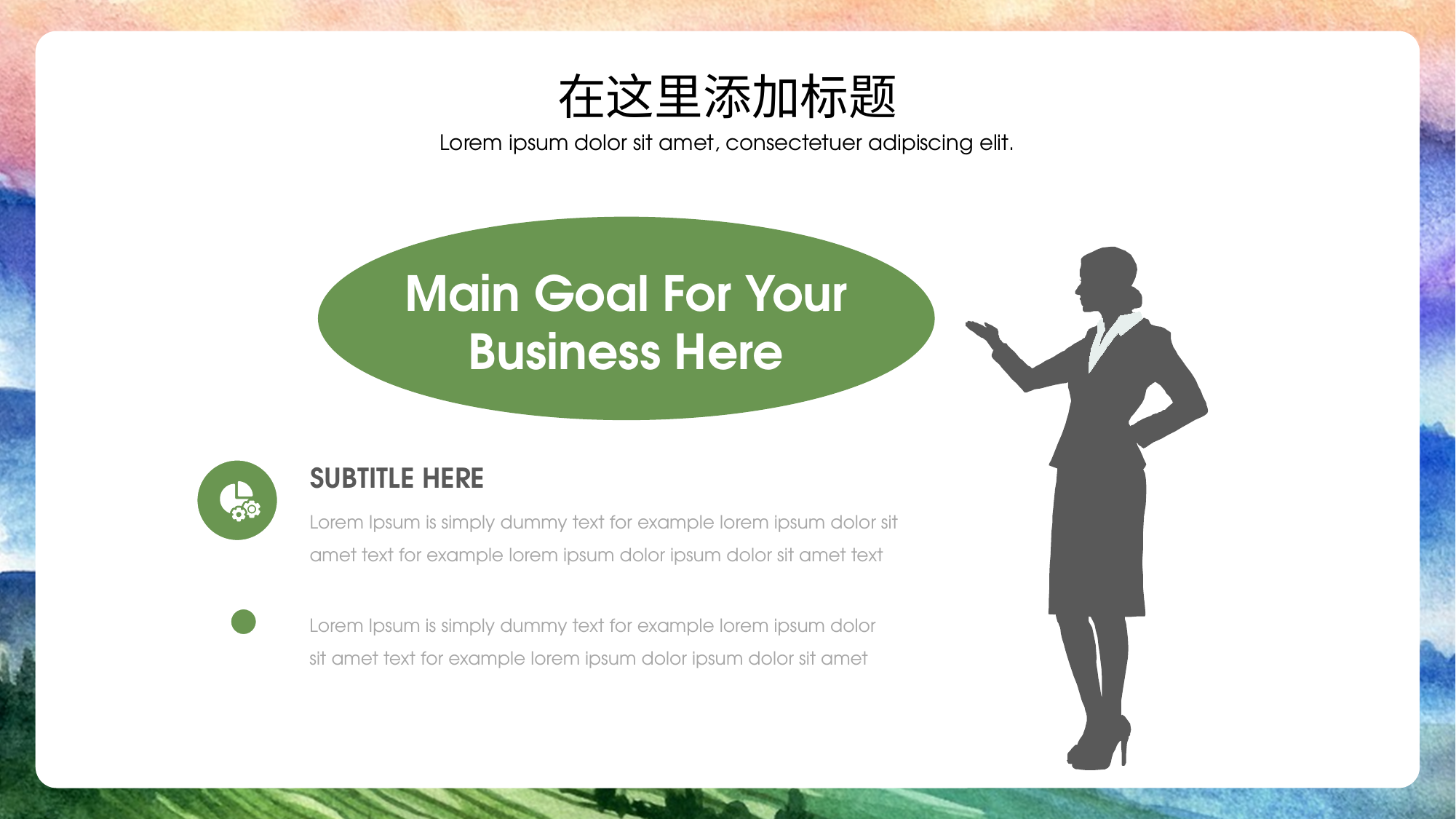

在这里添加标题
Lorem ipsum dolor sit amet, consectetuer adipiscing elit.

Main Goal For Your Business Here
SUBTITLE HERE

Lorem Ipsum is simply dummy text for example lorem ipsum dolor sit amet text for example lorem ipsum dolor ipsum dolor sit amet text
Lorem Ipsum is simply dummy text for example lorem ipsum dolor sit amet text for example lorem ipsum dolor ipsum dolor sit amet